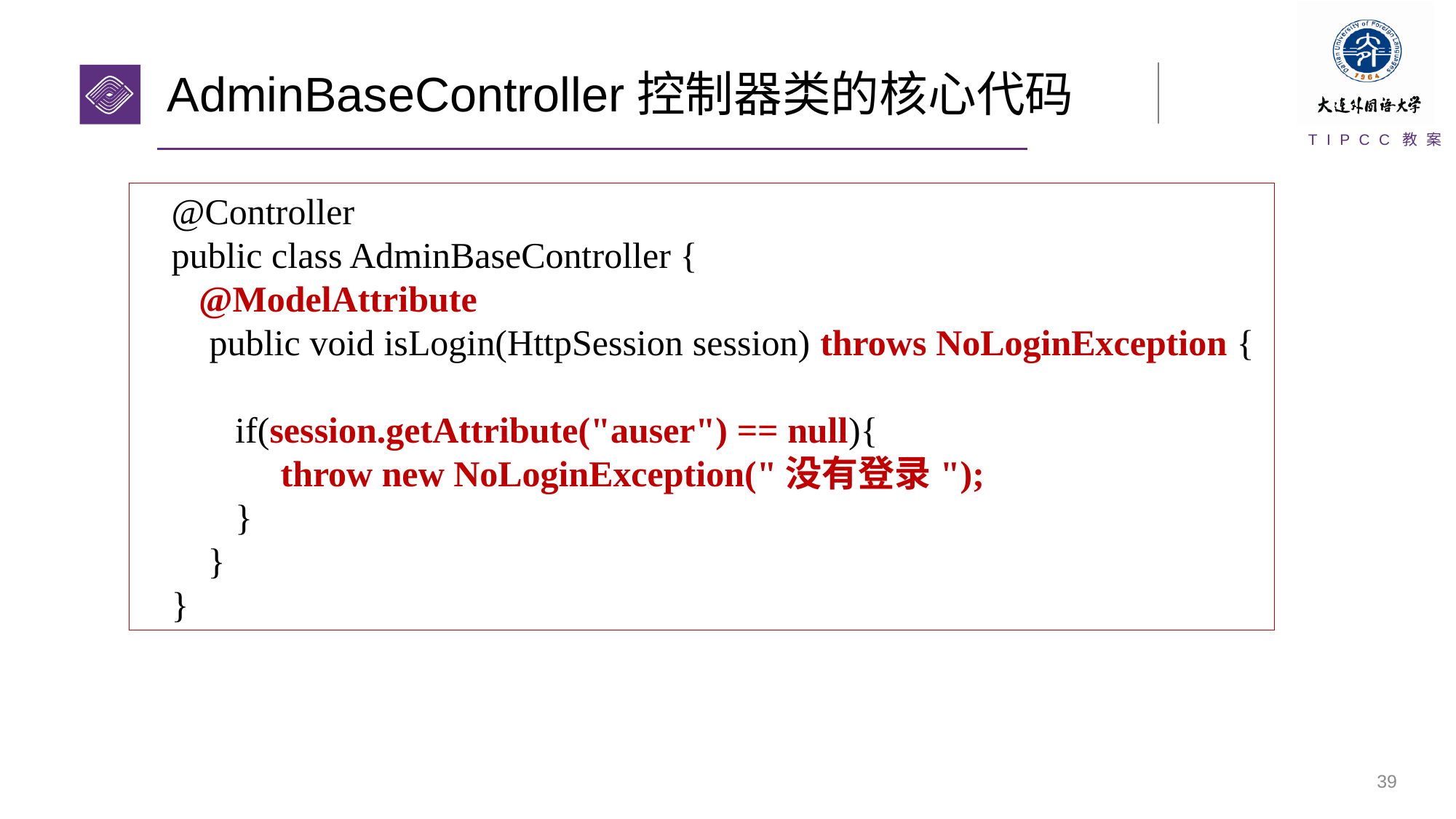

# AdminBaseController控制器类的核心代码
@Controller
public class AdminBaseController {
   @ModelAttribute
    public void isLogin(HttpSession session) throws NoLoginException {
       if(session.getAttribute("auser") == null){
            throw new NoLoginException("没有登录");
       }
    }
}
39